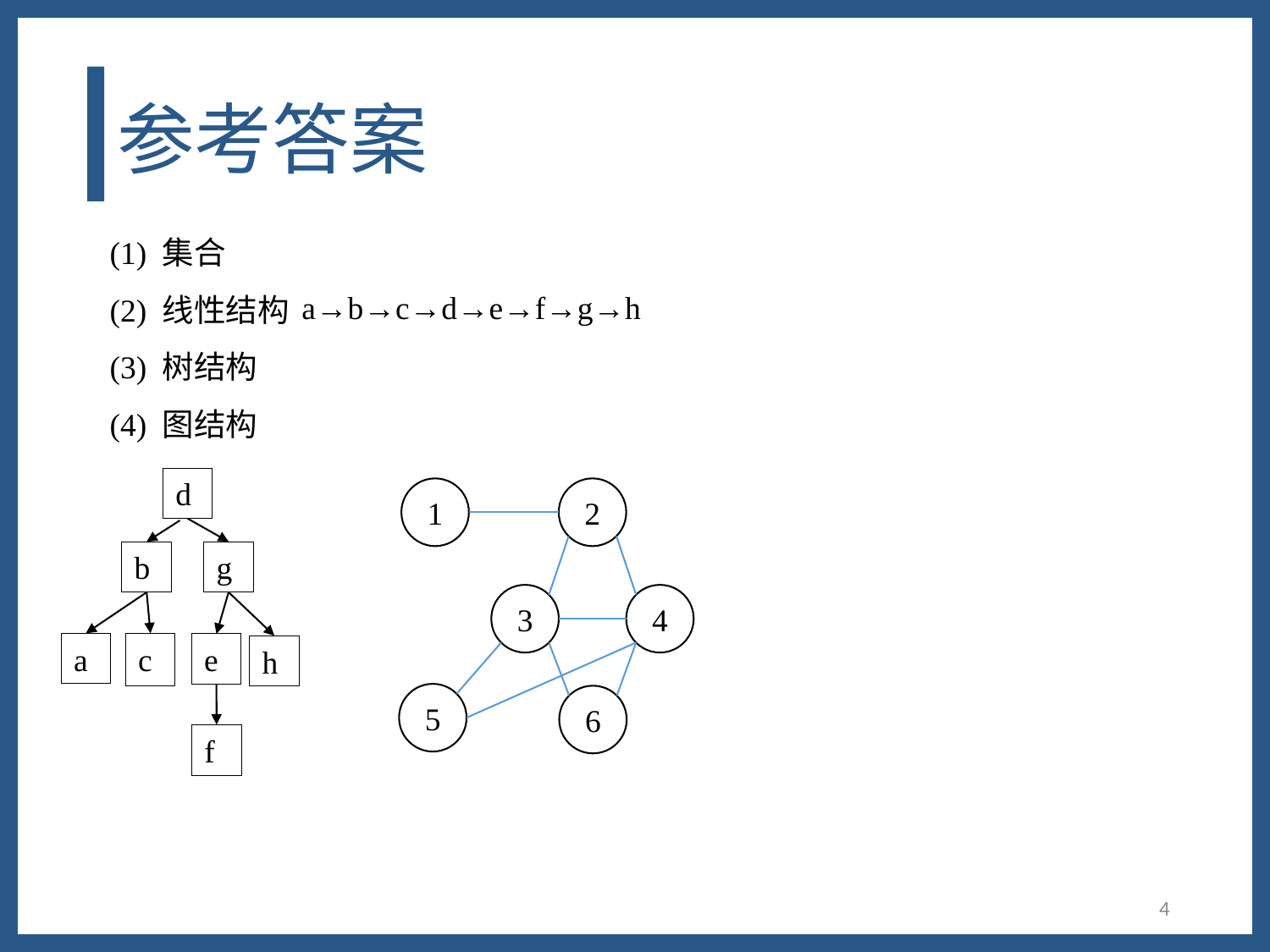

# 参考答案
(1) 集合
(2) 线性结构
(3) 树结构
(4) 图结构
a→b→c→d→e→f→g→h
d
1
2
g
b
3
4
a
c
e
h
5
6
f
4